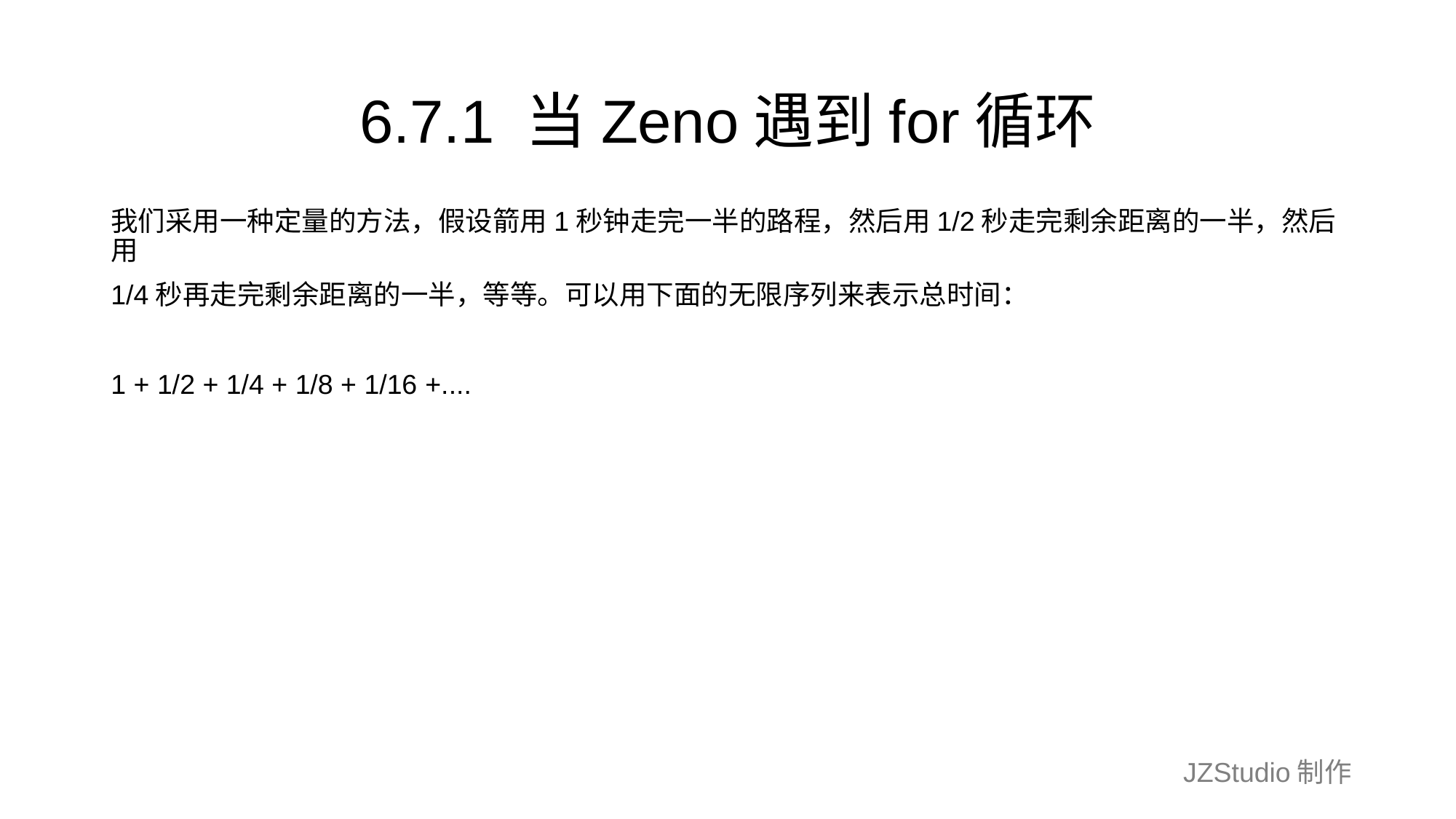

# 6.7.1 当Zeno遇到for循环
我们采用一种定量的方法，假设箭用1秒钟走完一半的路程，然后用1/2秒走完剩余距离的一半，然后用
1/4秒再走完剩余距离的一半，等等。可以用下面的无限序列来表示总时间：

1 + 1/2 + 1/4 + 1/8 + 1/16 +....